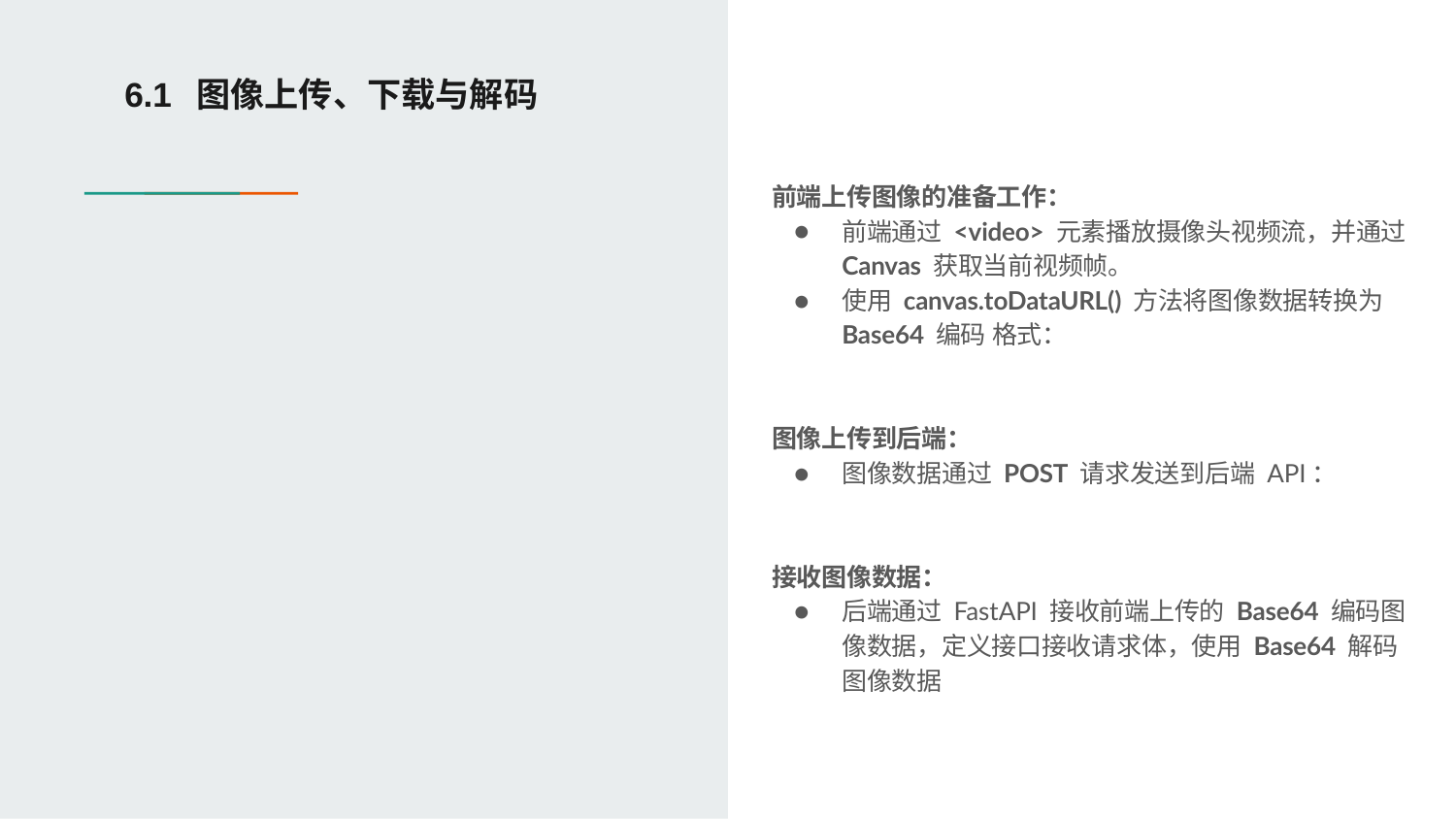

# 6.1  图像上传、下载与解码
前端上传图像的准备工作：
前端通过 <video> 元素播放摄像头视频流，并通过 Canvas 获取当前视频帧。
使用 canvas.toDataURL() 方法将图像数据转换为 Base64 编码 格式：

图像上传到后端：
图像数据通过 POST 请求发送到后端 API：

接收图像数据：
后端通过 FastAPI 接收前端上传的 Base64 编码图像数据，定义接口接收请求体，使用 Base64 解码图像数据